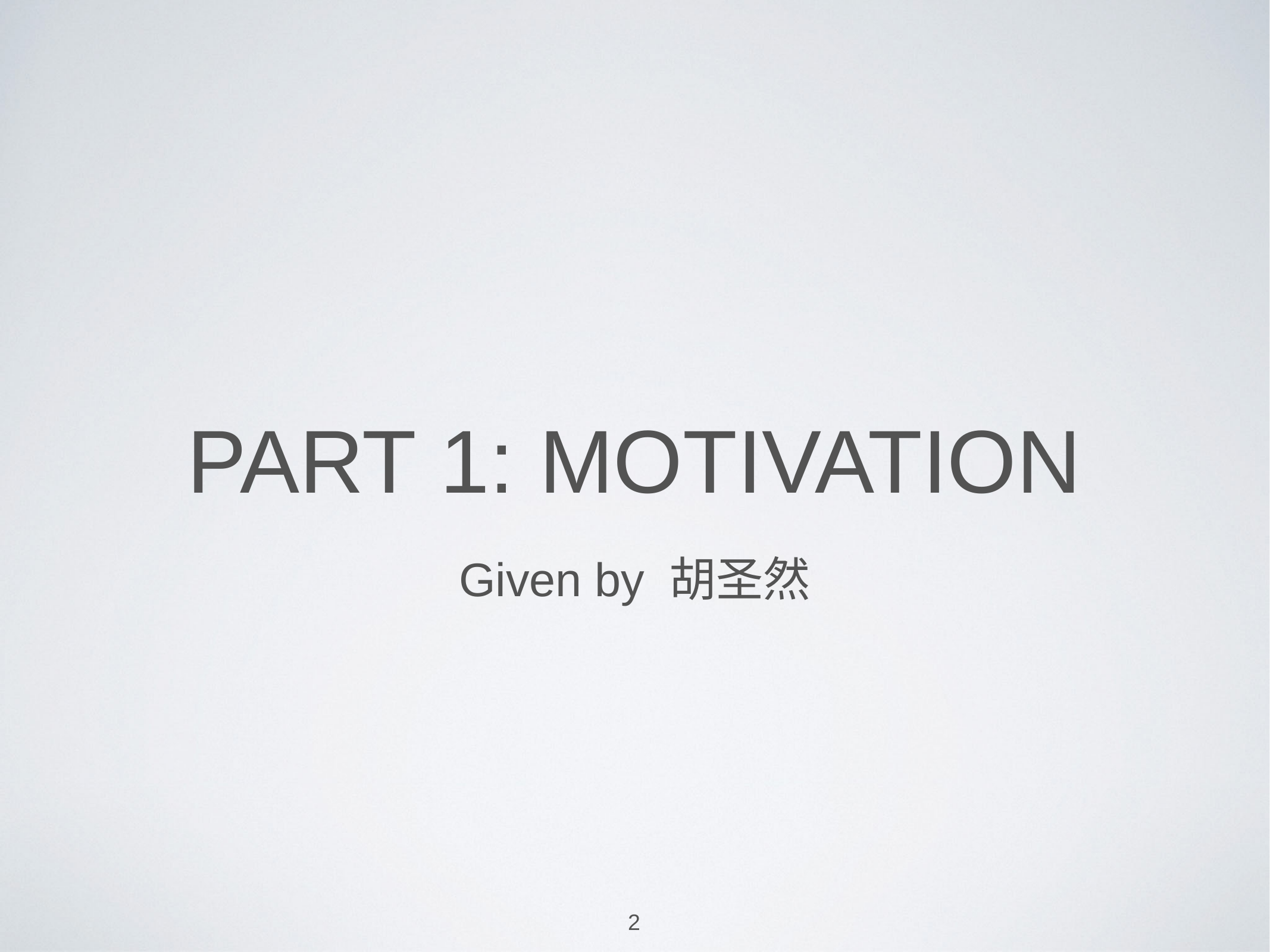

# Part 1: motivation
Given by 胡圣然
2